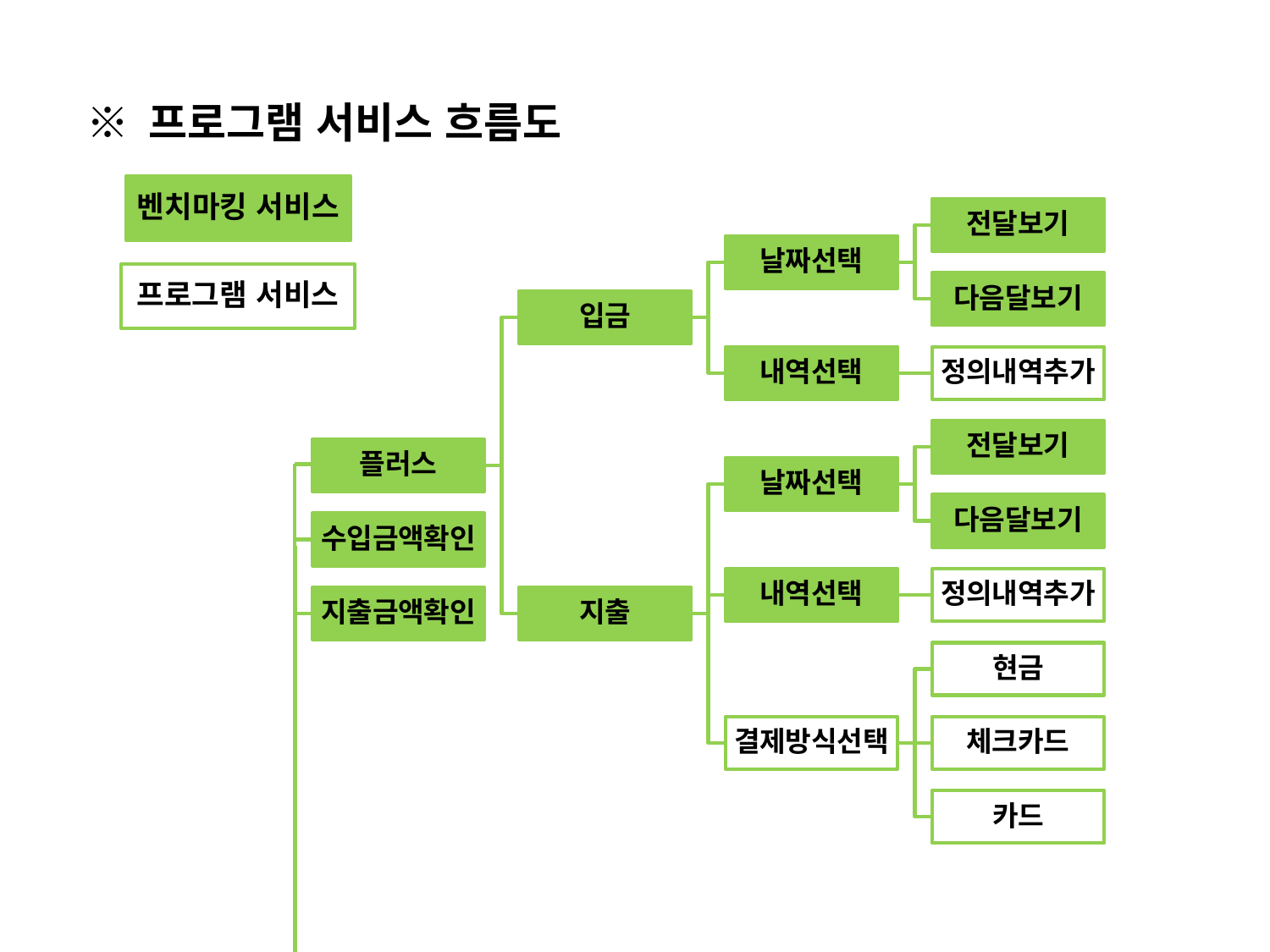

※ 프로그램 서비스 흐름도
벤치마킹 서비스
전달보기

날짜선택

프로그램 서비스
다음달보기
입금

내역선택
정의내역추가

전달보기
플러스

날짜선택

다음달보기
수입금액확인
내역선택
정의내역추가
지출금액확인
지출

현금

결제방식선택
체크카드

카드